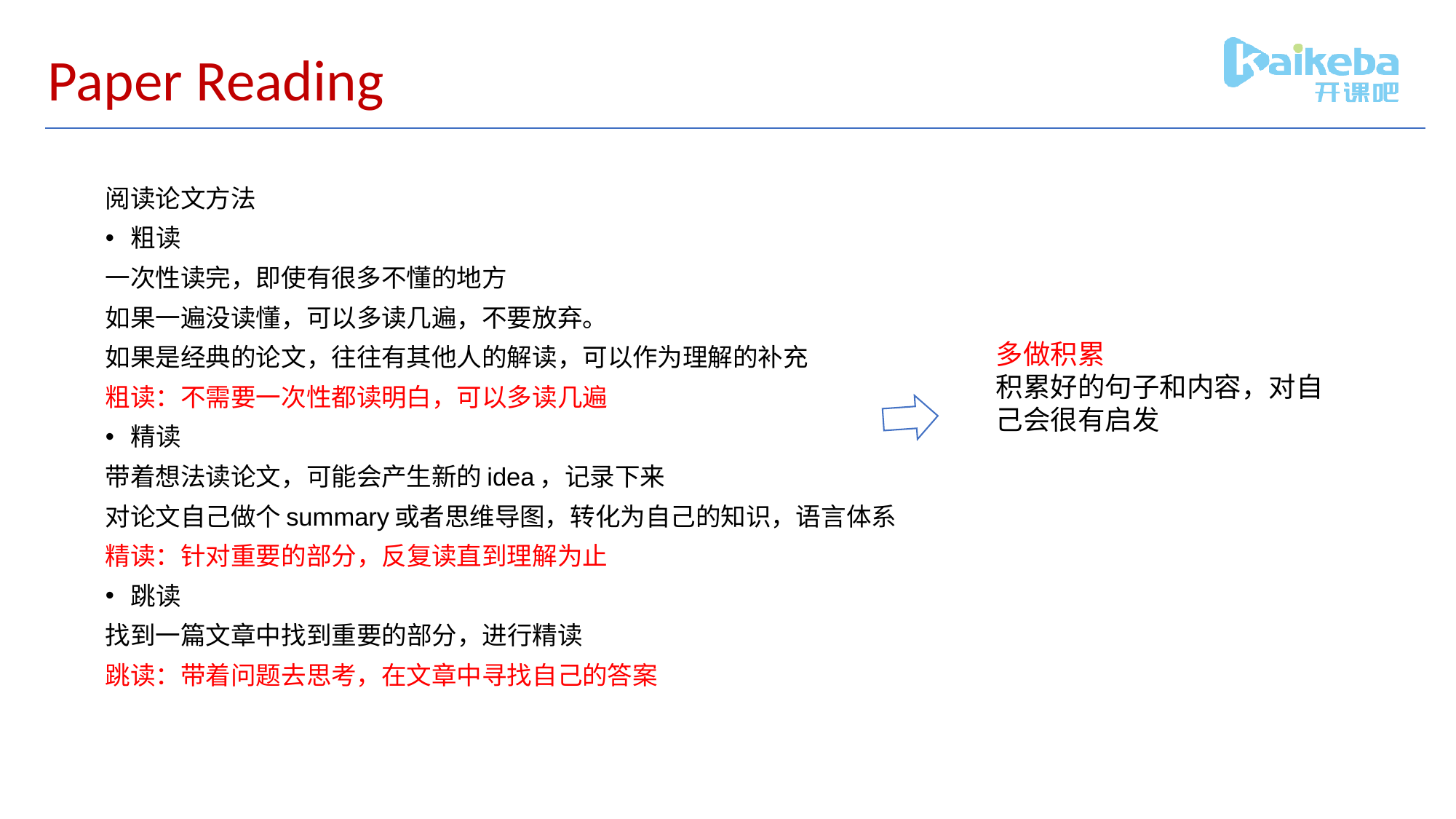

# Paper Reading
阅读论文方法
粗读
一次性读完，即使有很多不懂的地方
如果一遍没读懂，可以多读几遍，不要放弃。
如果是经典的论文，往往有其他人的解读，可以作为理解的补充
粗读：不需要一次性都读明白，可以多读几遍
精读
带着想法读论文，可能会产生新的idea，记录下来
对论文自己做个summary或者思维导图，转化为自己的知识，语言体系
精读：针对重要的部分，反复读直到理解为止
跳读
找到一篇文章中找到重要的部分，进行精读
跳读：带着问题去思考，在文章中寻找自己的答案

多做积累
积累好的句子和内容，对自己会很有启发